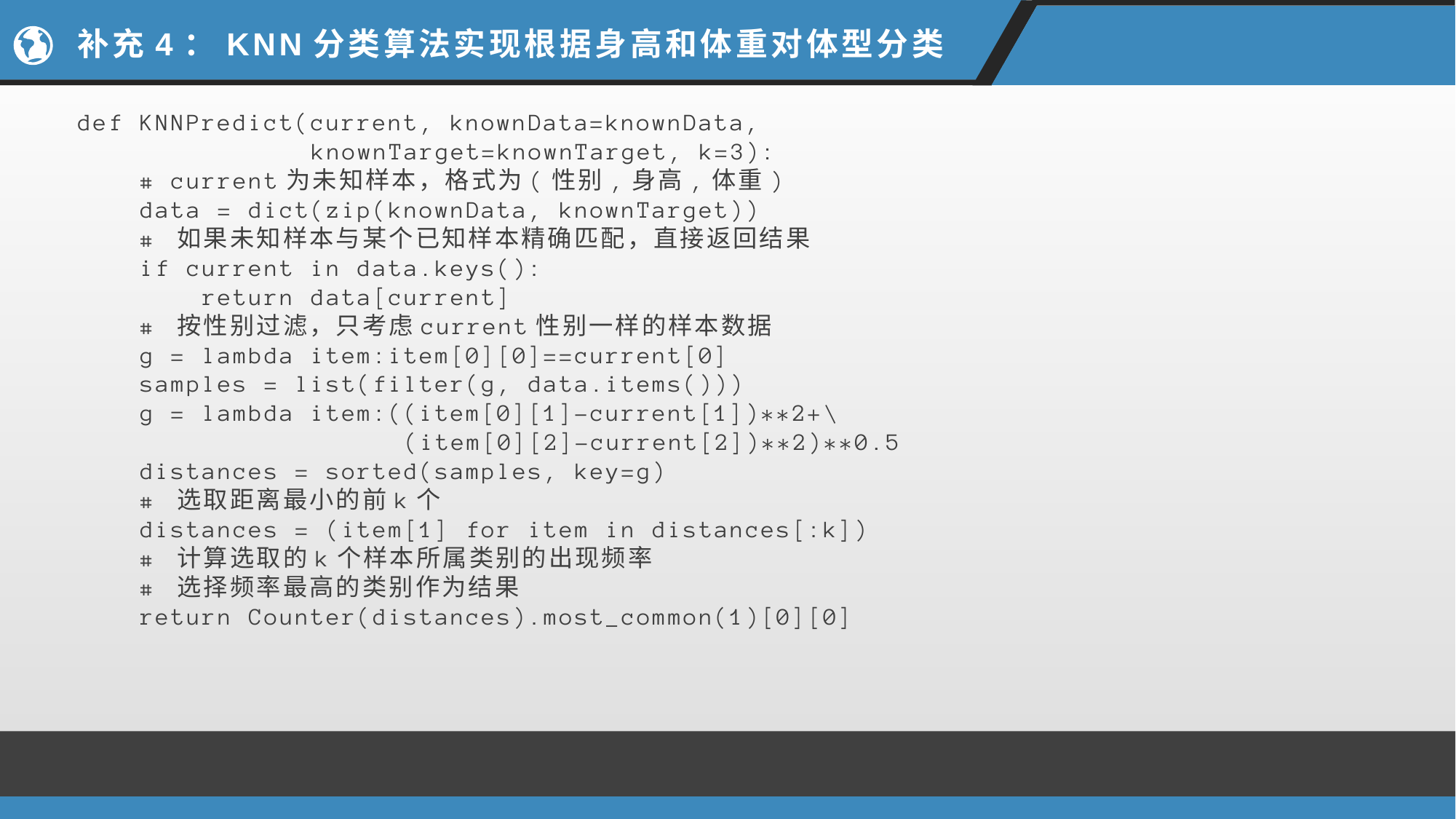

# 补充4：KNN分类算法实现根据身高和体重对体型分类

def KNNPredict(current, knownData=knownData,
               knownTarget=knownTarget, k=3):
    # current为未知样本，格式为(性别,身高,体重)
    data = dict(zip(knownData, knownTarget))
    # 如果未知样本与某个已知样本精确匹配，直接返回结果
    if current in data.keys():
        return data[current]
    # 按性别过滤，只考虑current性别一样的样本数据
    g = lambda item:item[0][0]==current[0]
    samples = list(filter(g, data.items()))
    g = lambda item:((item[0][1]-current[1])**2+\
                     (item[0][2]-current[2])**2)**0.5
    distances = sorted(samples, key=g)
    # 选取距离最小的前k个
    distances = (item[1] for item in distances[:k])
    # 计算选取的k个样本所属类别的出现频率
    # 选择频率最高的类别作为结果
    return Counter(distances).most_common(1)[0][0]